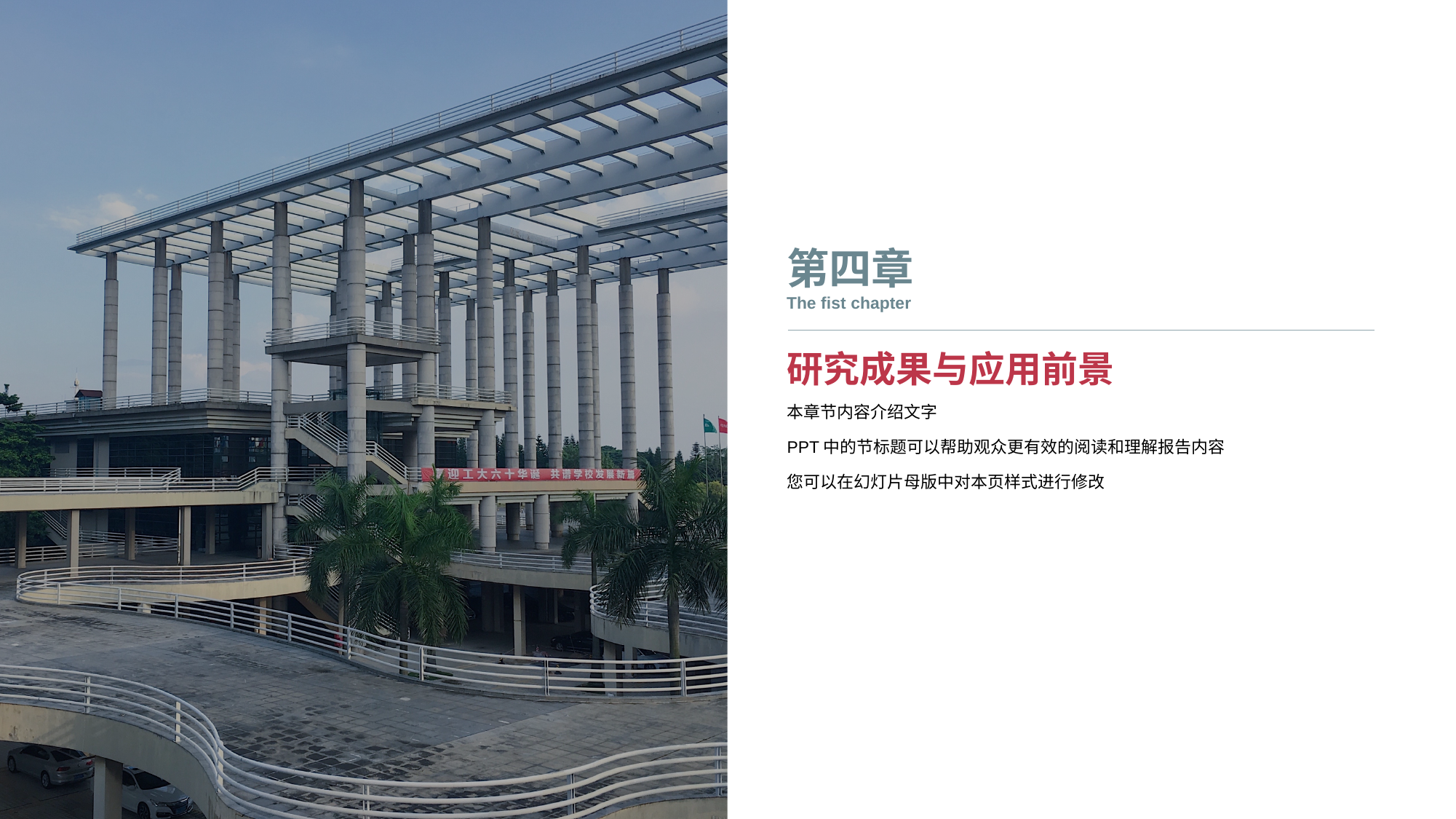

第四章
The fist chapter
# 研究成果与应用前景
本章节内容介绍文字
PPT中的节标题可以帮助观众更有效的阅读和理解报告内容
您可以在幻灯片母版中对本页样式进行修改